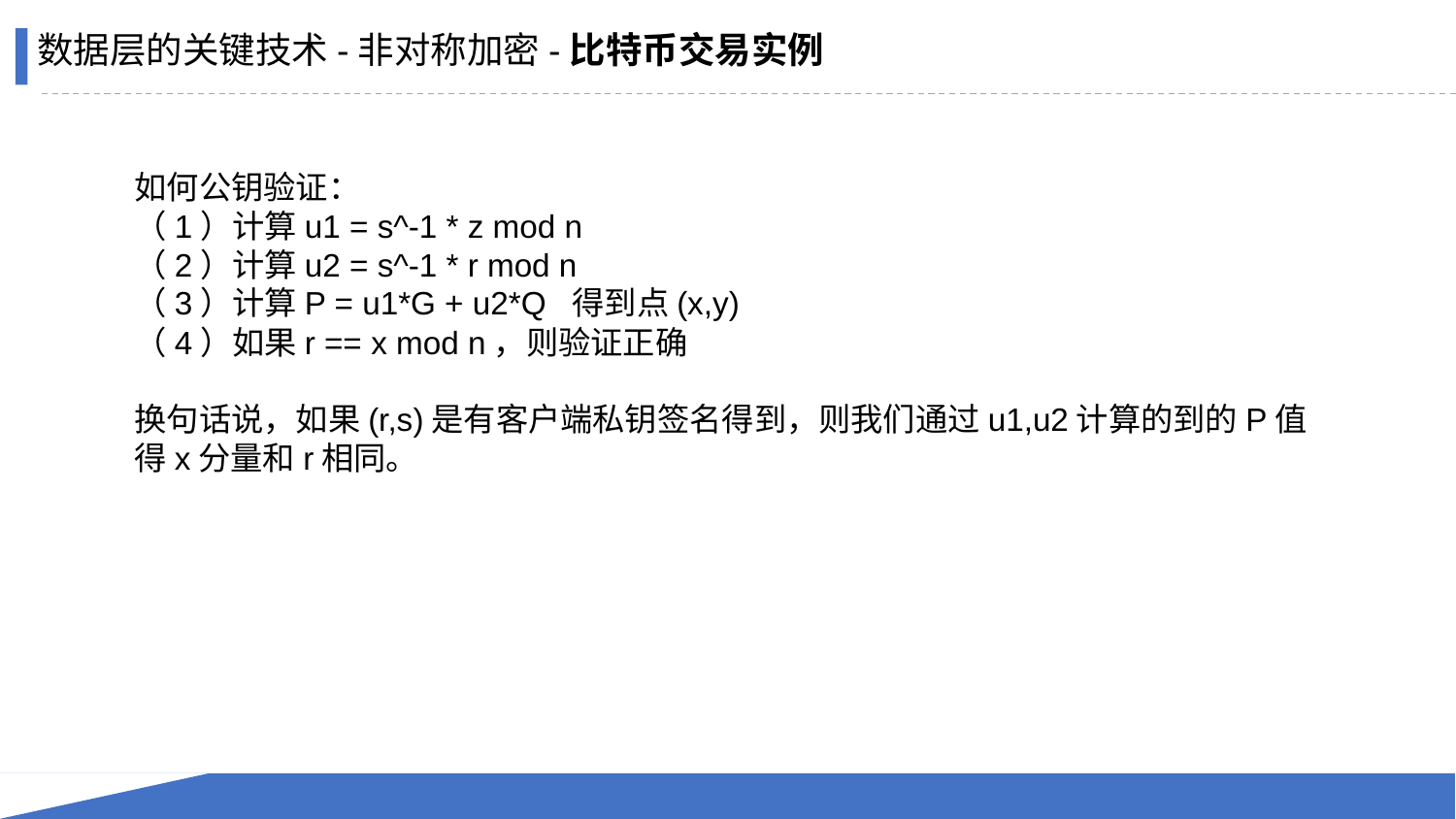

数据层的关键技术-非对称加密-比特币交易实例

如何公钥验证：
（1）计算u1 = s^-1 * z mod n
（2）计算u2 = s^-1 * r mod n
（3）计算P = u1*G + u2*Q  得到点(x,y)
（4）如果r == x mod n，则验证正确

换句话说，如果(r,s)是有客户端私钥签名得到，则我们通过u1,u2计算的到的P值得x分量和r相同。

67